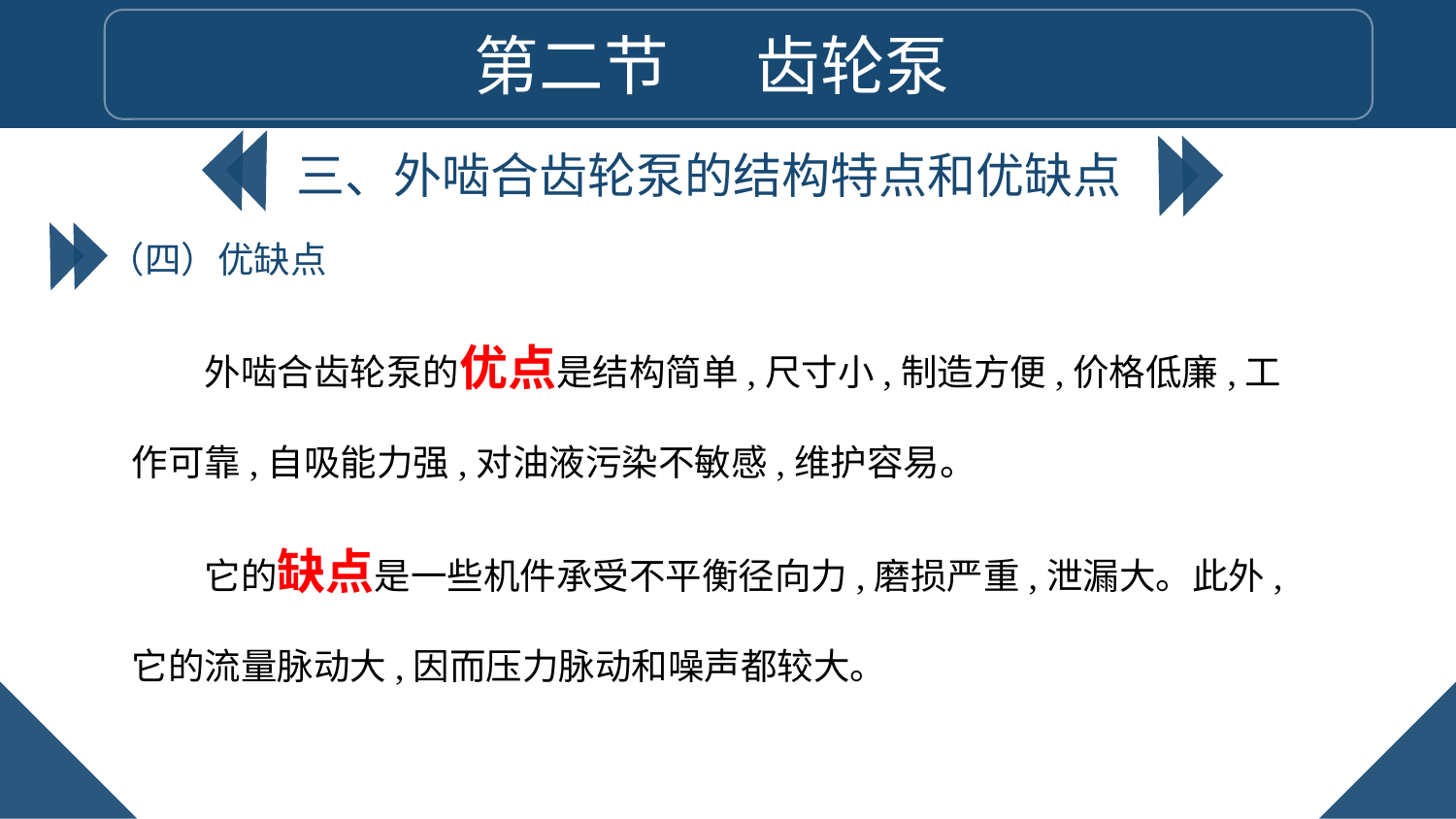

第二节      齿轮泵
三、外啮合齿轮泵的结构特点和优缺点

（四）优缺点

外啮合齿轮泵的优点是结构简单,尺寸小,制造方便,价格低廉,工作可靠,自吸能力强,对油液污染不敏感,维护容易。
它的缺点是一些机件承受不平衡径向力,磨损严重,泄漏大。此外,它的流量脉动大,因而压力脉动和噪声都较大。